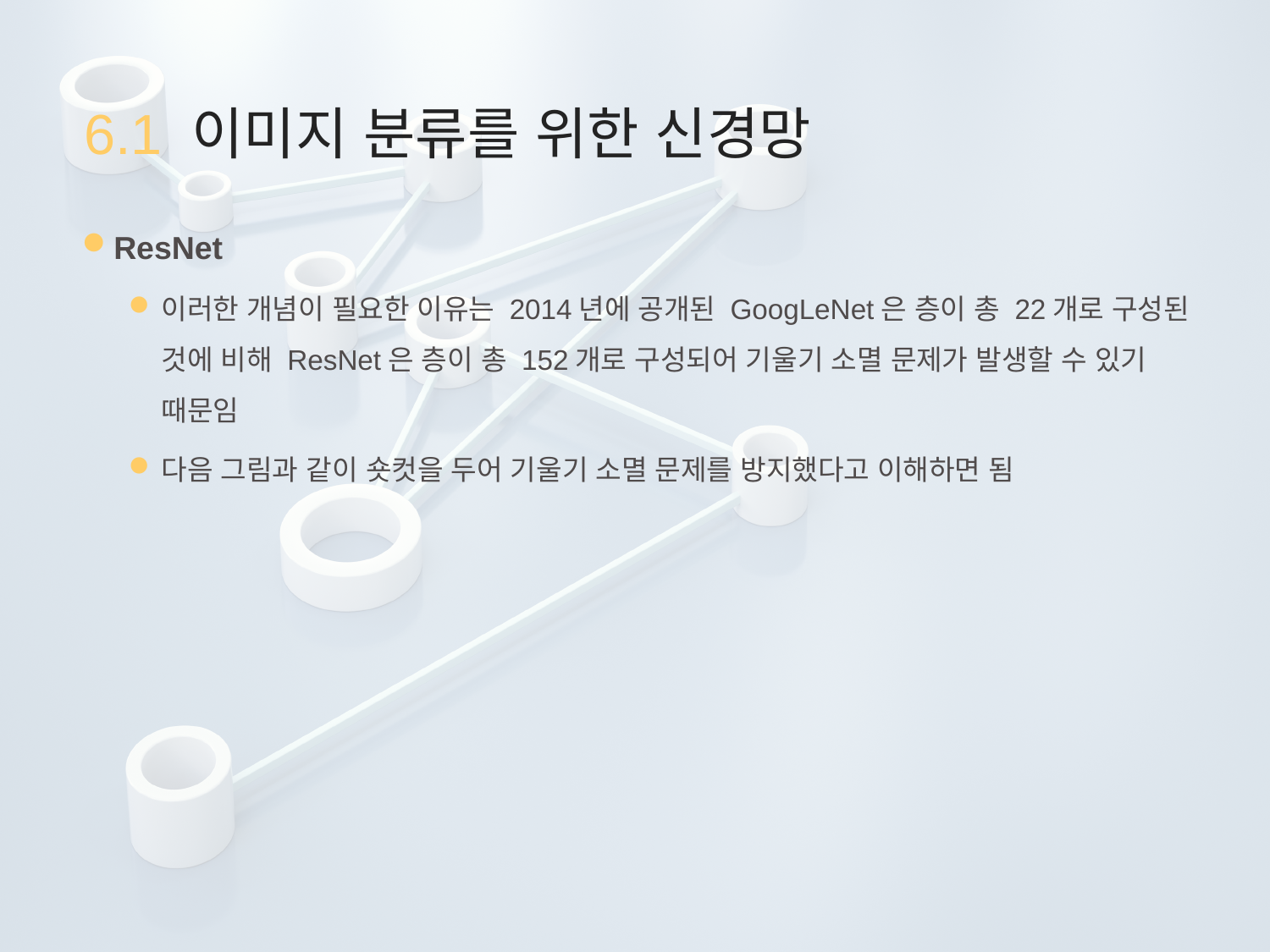

# 6.1 이미지 분류를 위한 신경망
ResNet
이러한 개념이 필요한 이유는 2014년에 공개된 GoogLeNet은 층이 총 22개로 구성된 것에 비해 ResNet은 층이 총 152개로 구성되어 기울기 소멸 문제가 발생할 수 있기 때문임
다음 그림과 같이 숏컷을 두어 기울기 소멸 문제를 방지했다고 이해하면 됨